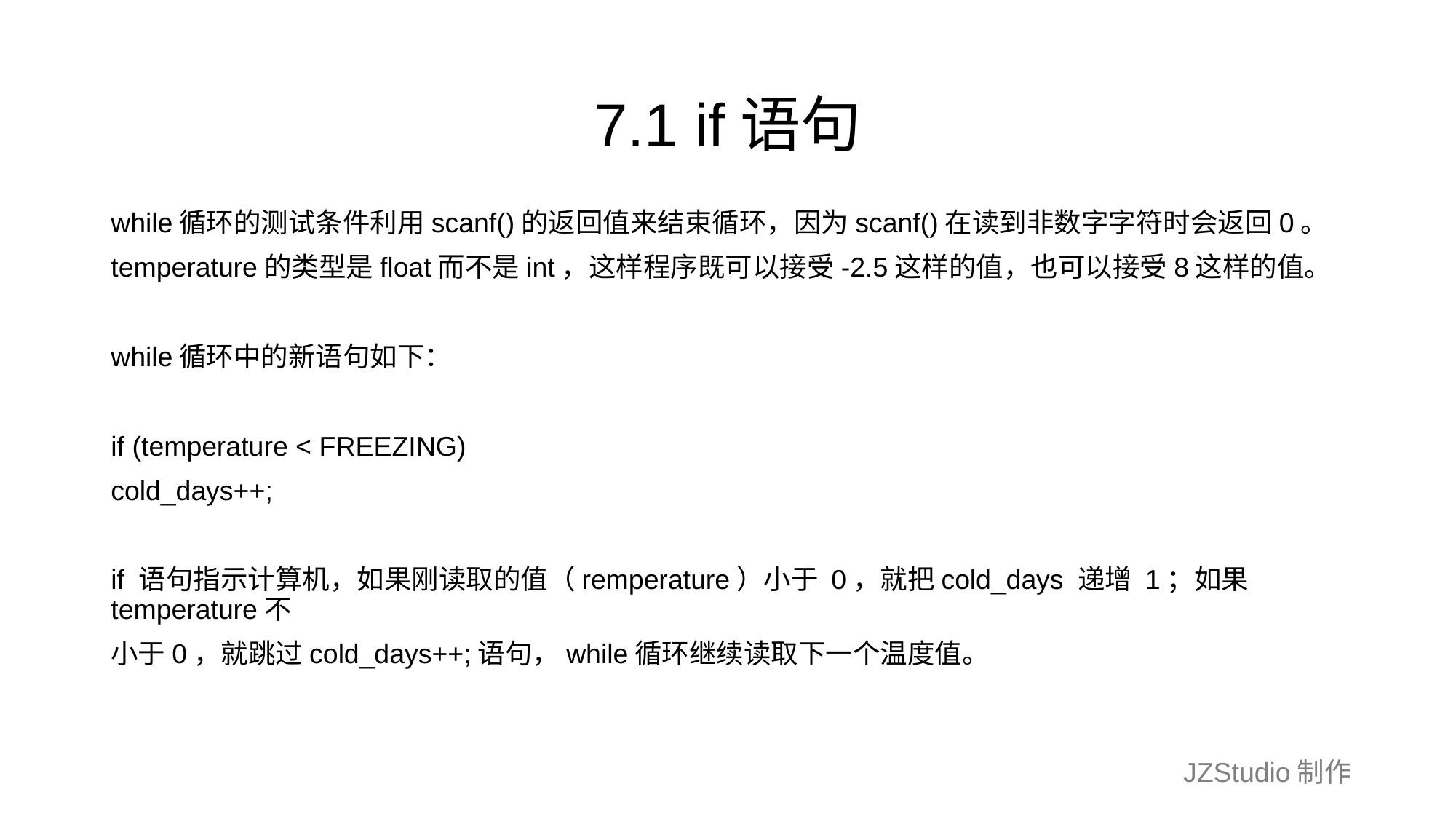

# 7.1 if语句
while循环的测试条件利用scanf()的返回值来结束循环，因为scanf()在读到非数字字符时会返回0。
temperature的类型是float而不是int，这样程序既可以接受-2.5这样的值，也可以接受8这样的值。

while循环中的新语句如下：

if (temperature < FREEZING)
cold_days++;

if 语句指示计算机，如果刚读取的值（remperature）小于 0，就把cold_days 递增 1；如果temperature不
小于0，就跳过cold_days++;语句，while循环继续读取下一个温度值。